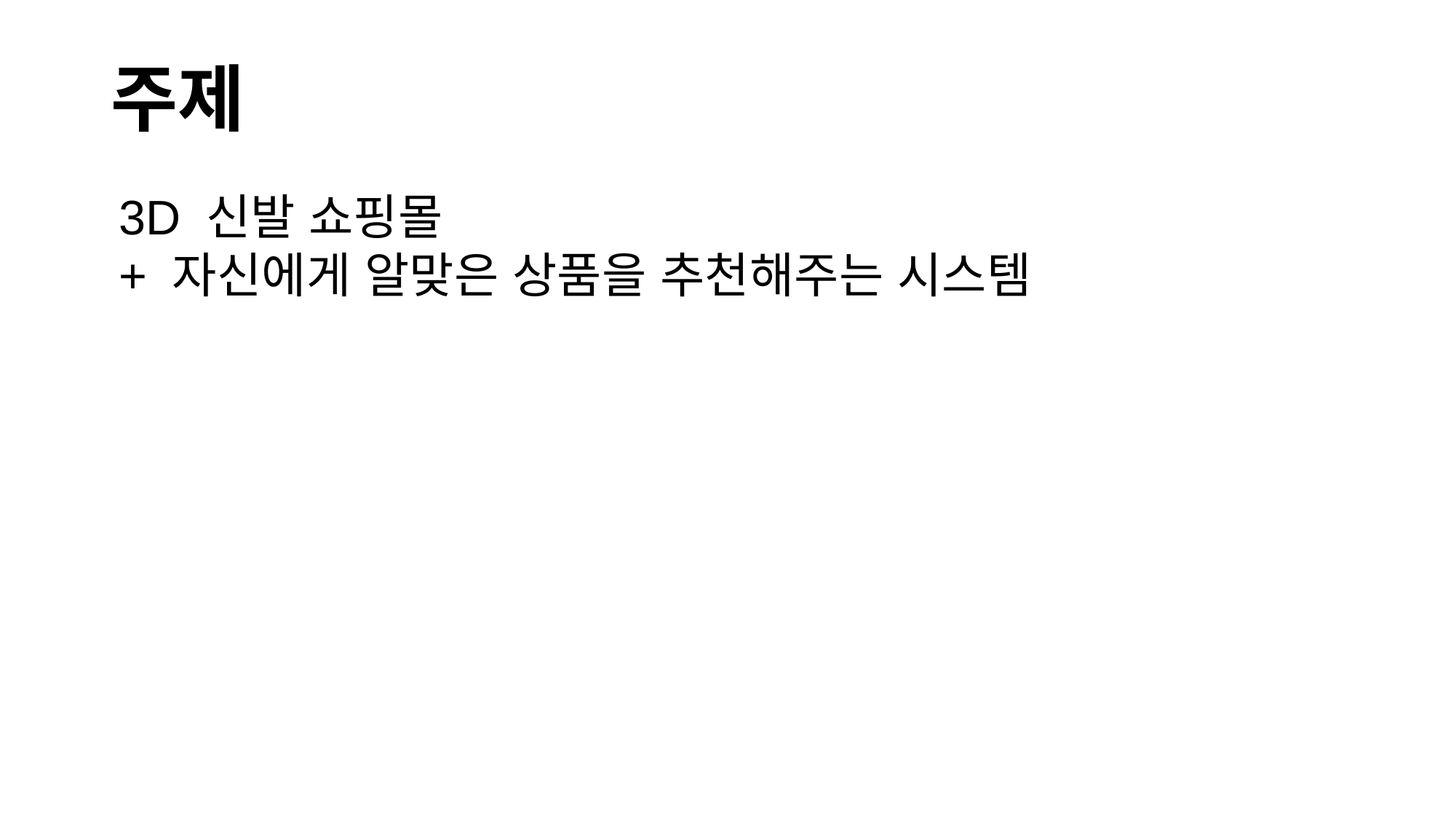

# 주제
3D 신발 쇼핑몰
+ 자신에게 알맞은 상품을 추천해주는 시스템